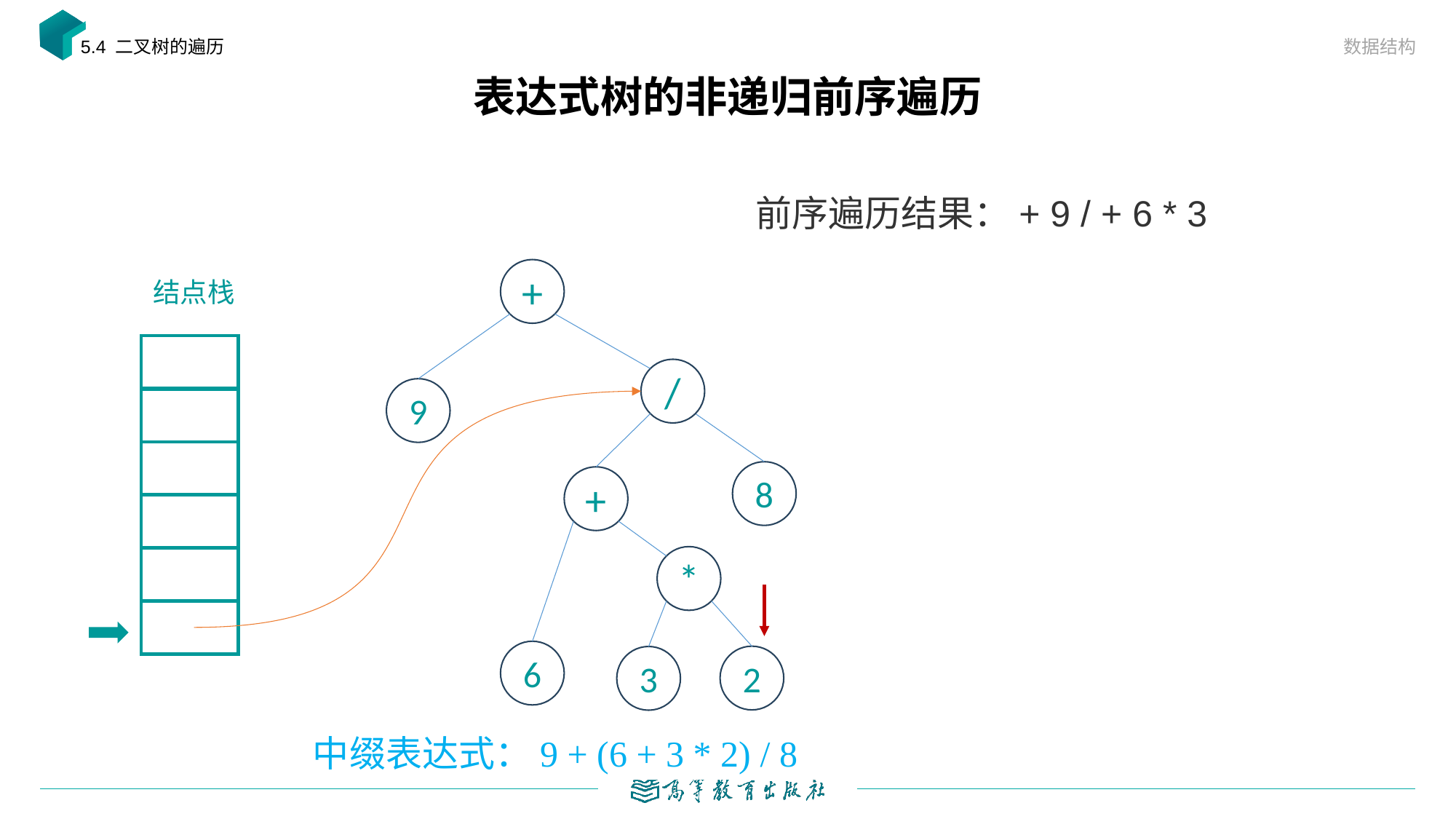

数据结构
5.4 二叉树的遍历
# 表达式树的非递归前序遍历
前序遍历结果：+ 9 / + 6 * 3
+
结点栈

/
9

8
+

*

6
2
3
中缀表达式：9 + (6 + 3 * 2) / 8